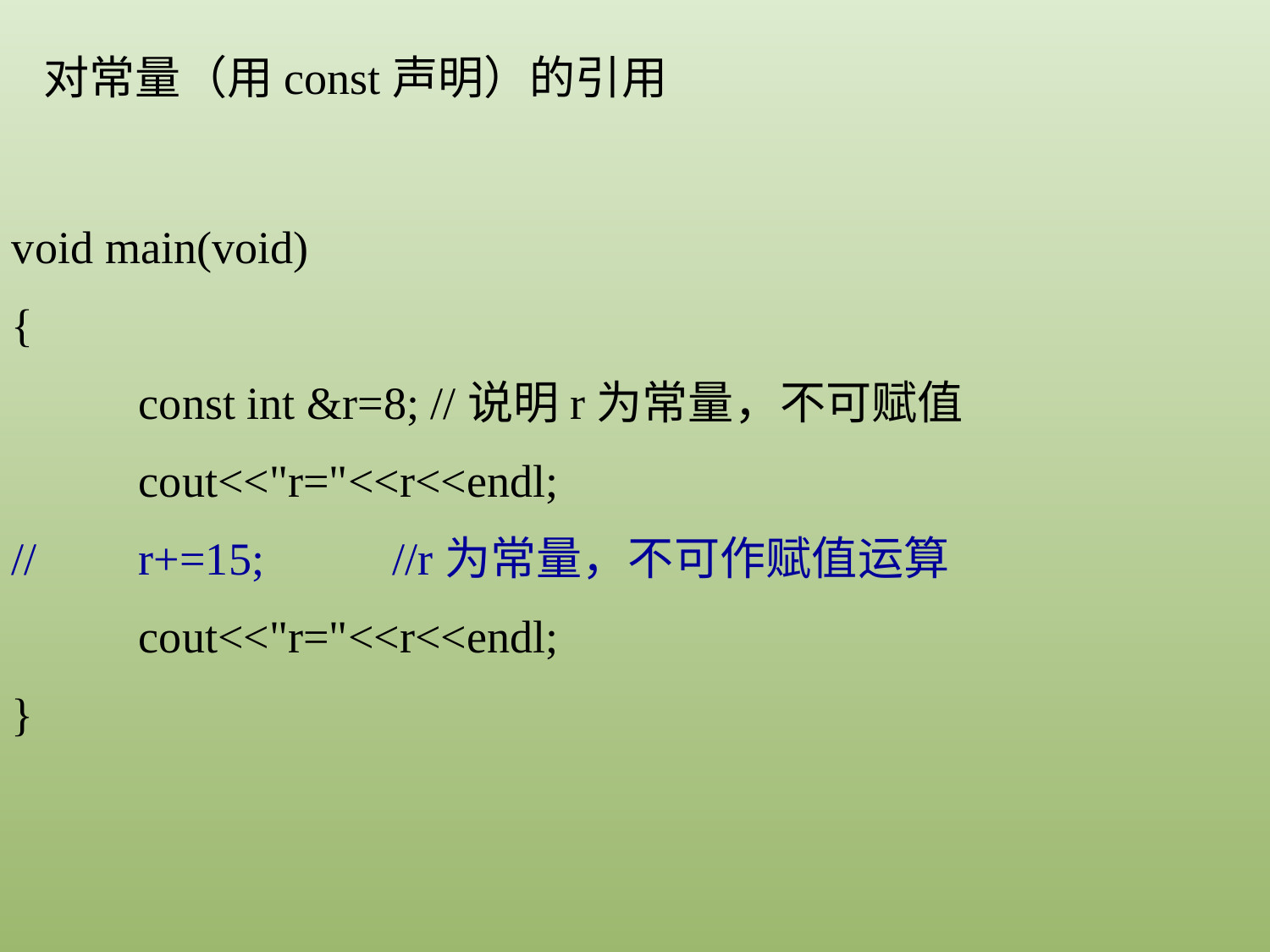

对常量（用const声明）的引用
void main(void)
{
	const int &r=8; //说明r为常量，不可赋值
	cout<<"r="<<r<<endl;
//	r+=15;		//r为常量，不可作赋值运算
	cout<<"r="<<r<<endl;
}
551